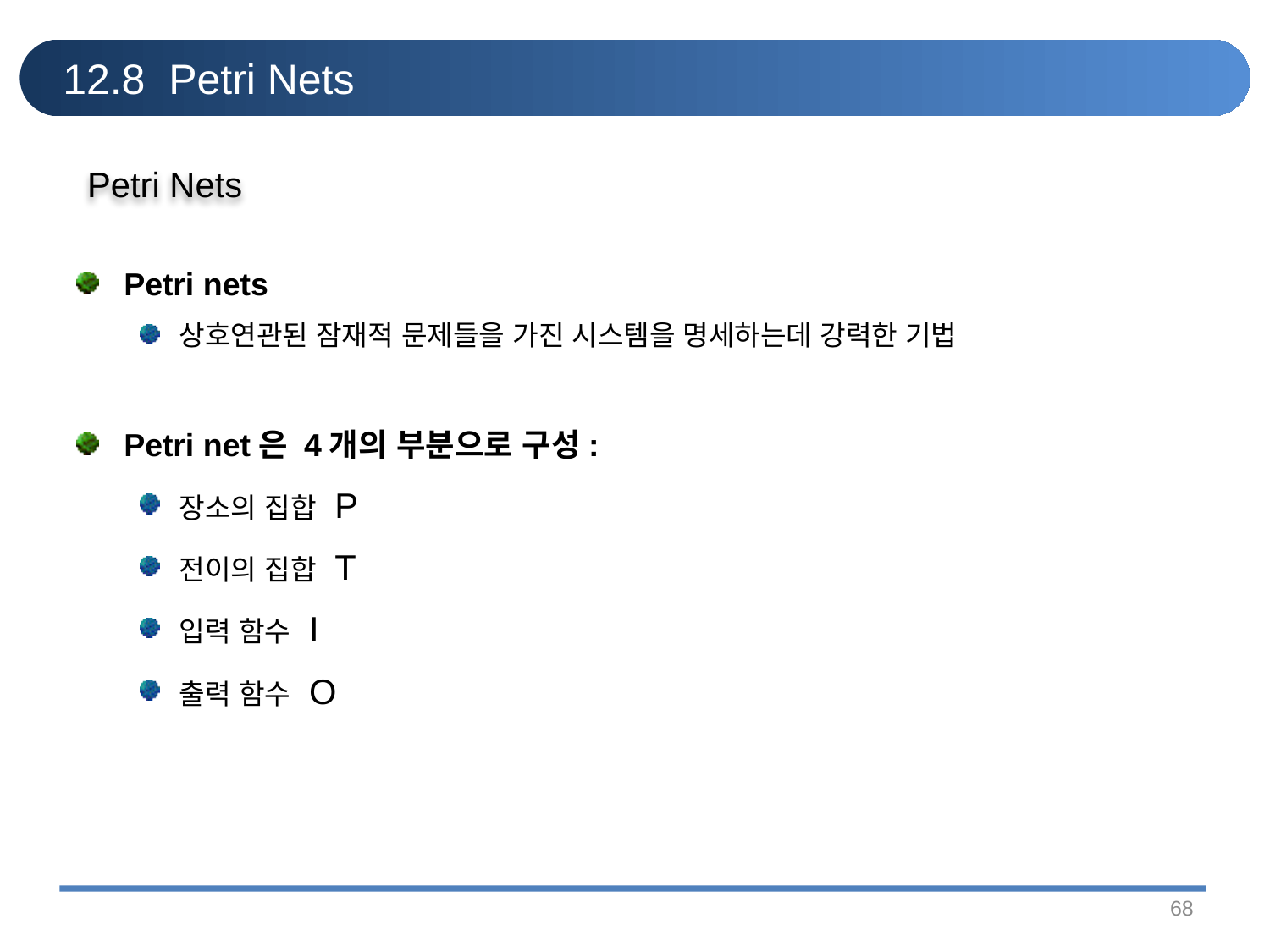

# 12.8  Petri Nets
Petri Nets
Petri nets
상호연관된 잠재적 문제들을 가진 시스템을 명세하는데 강력한 기법

Petri net은 4개의 부분으로 구성:
장소의 집합 P
전이의 집합 T
입력 함수 I
출력 함수 O
68